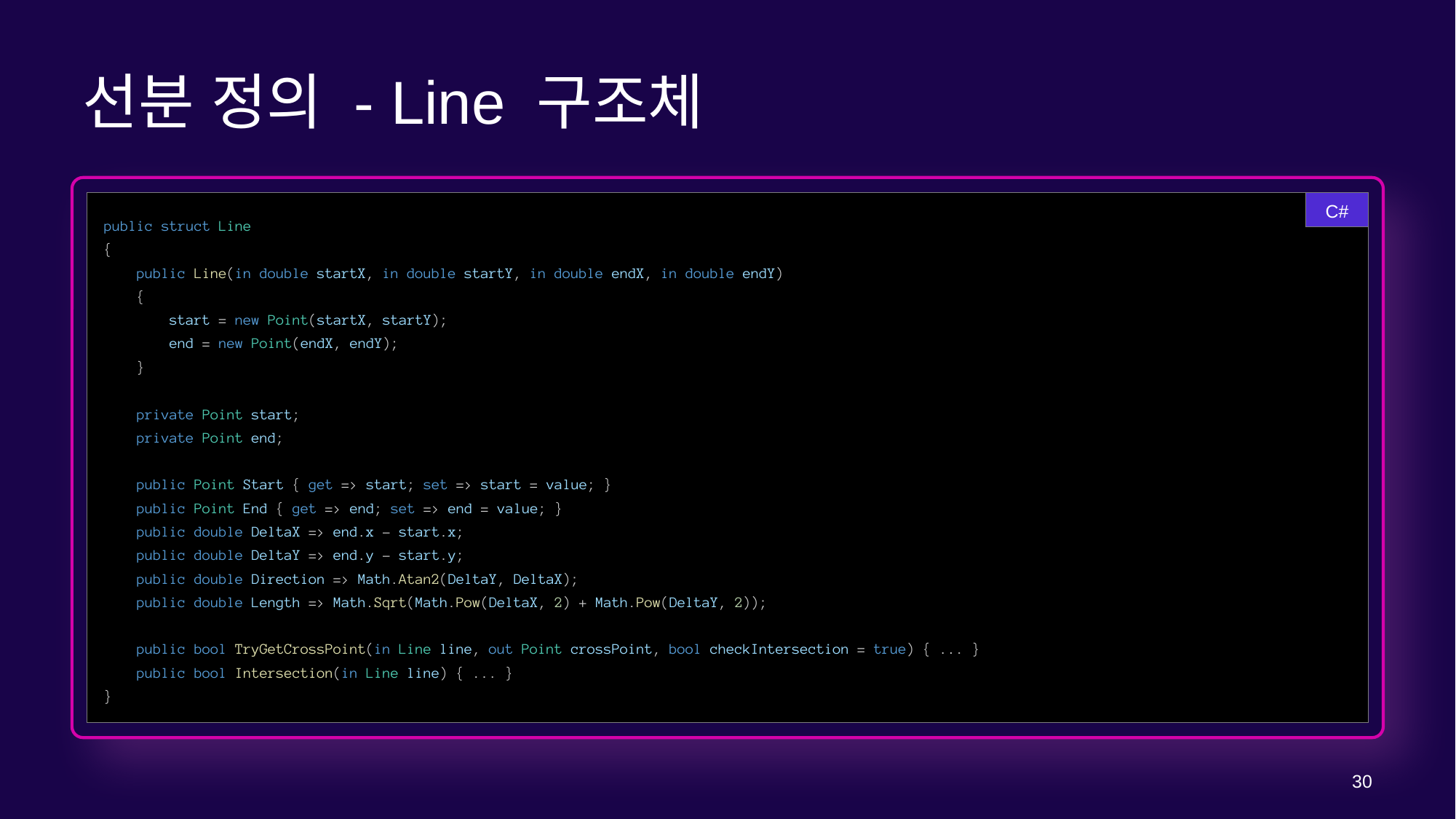

# 선분 정의 - Line 구조체
C#
public struct Line
{
    public Line(in double startX, in double startY, in double endX, in double endY)
    {
        start = new Point(startX, startY);
        end = new Point(endX, endY);
    }

    private Point start;
    private Point end;

    public Point Start { get => start; set => start = value; }
    public Point End { get => end; set => end = value; }
    public double DeltaX => end.x - start.x;
    public double DeltaY => end.y - start.y;
    public double Direction => Math.Atan2(DeltaY, DeltaX);
    public double Length => Math.Sqrt(Math.Pow(DeltaX, 2) + Math.Pow(DeltaY, 2));

    public bool TryGetCrossPoint(in Line line, out Point crossPoint, bool checkIntersection = true) { ... }
    public bool Intersection(in Line line) { ... }
}
30